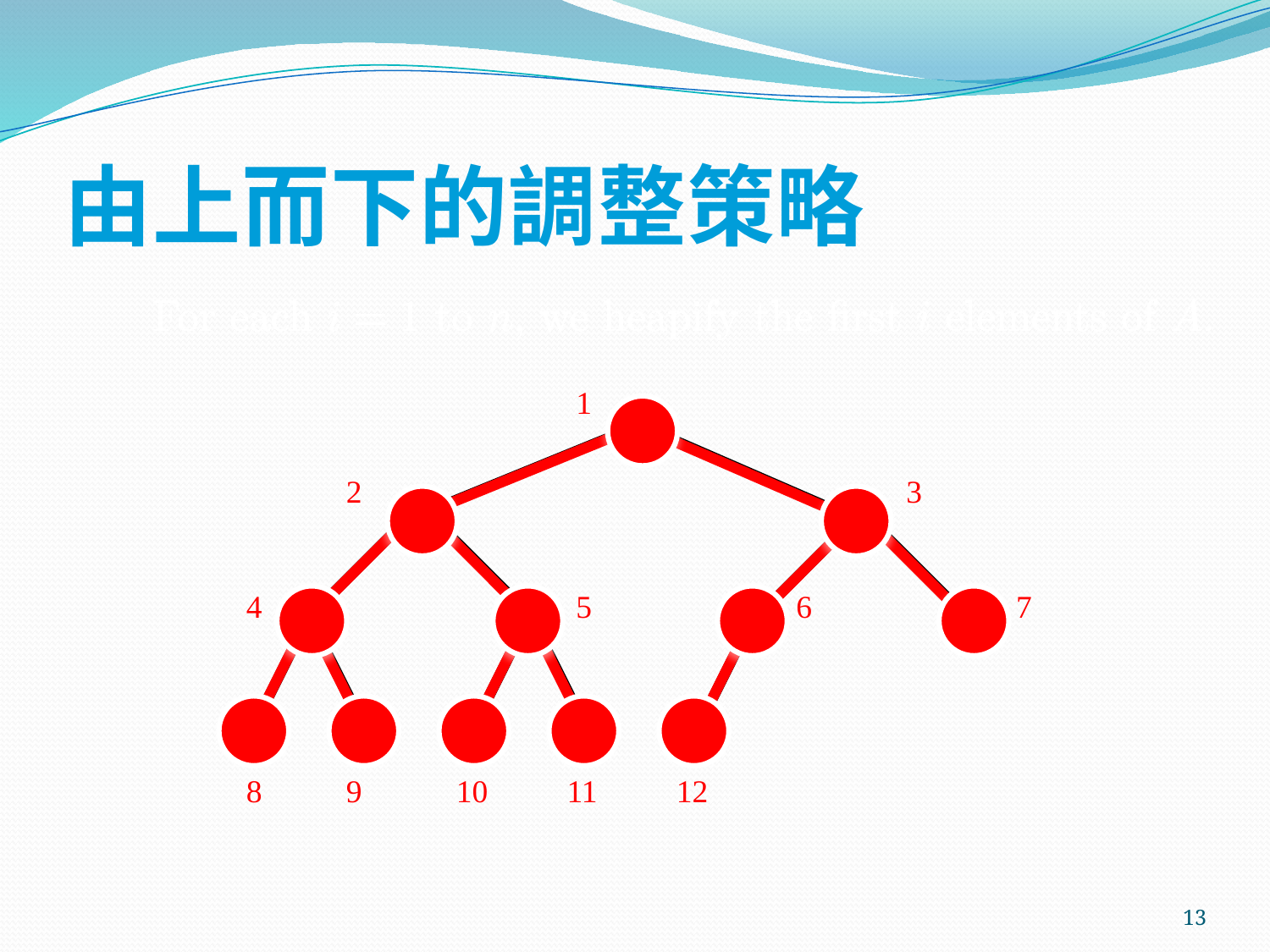

# 由上而下的調整策略

1

2
3

4
5
7
6

8
9
10
11
12
13